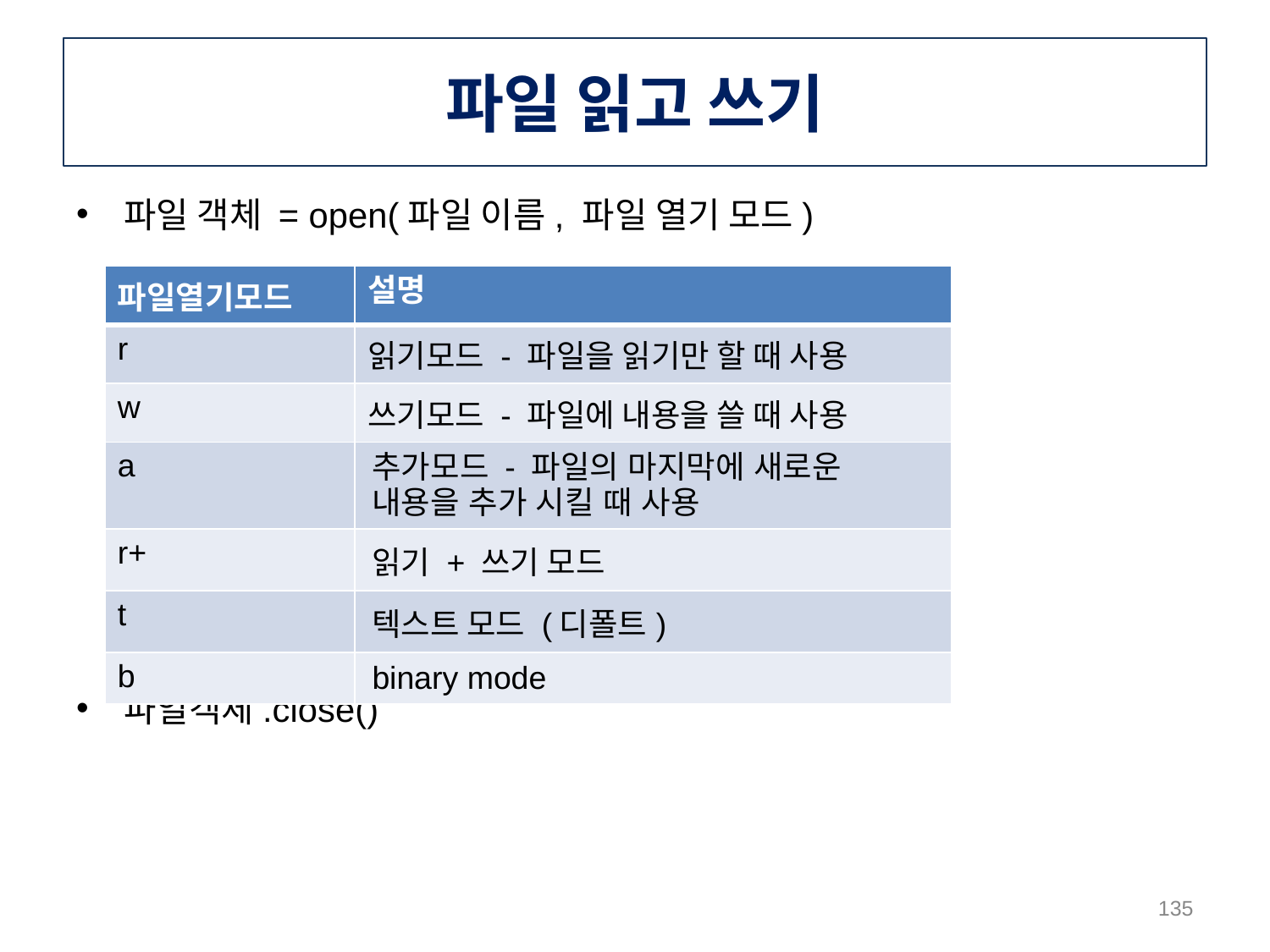

# 파일 읽고 쓰기
파일 객체 = open(파일 이름, 파일 열기 모드)

파일객체.close()
| 파일열기모드 | 설명 |
| --- | --- |
| r | 읽기모드 - 파일을 읽기만 할 때 사용 |
| w | 쓰기모드 - 파일에 내용을 쓸 때 사용 |
| a | 추가모드 - 파일의 마지막에 새로운 내용을 추가 시킬 때 사용 |
| r+ | 읽기 + 쓰기 모드 |
| t | 텍스트 모드 (디폴트) |
| b | binary mode |
135